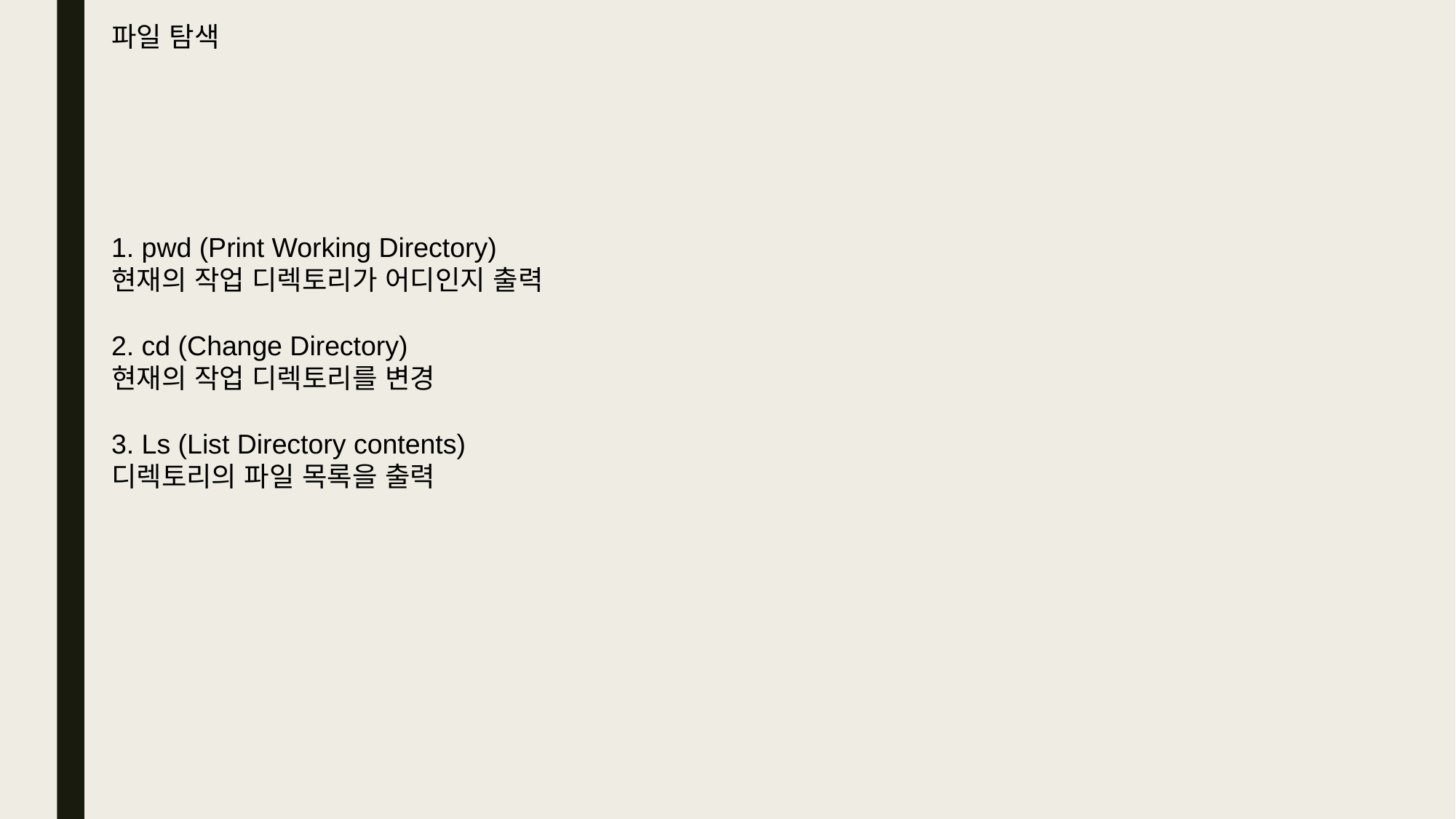

파일 탐색
1. pwd (Print Working Directory)
현재의 작업 디렉토리가 어디인지 출력

2. cd (Change Directory)
현재의 작업 디렉토리를 변경

3. Ls (List Directory contents)
디렉토리의 파일 목록을 출력